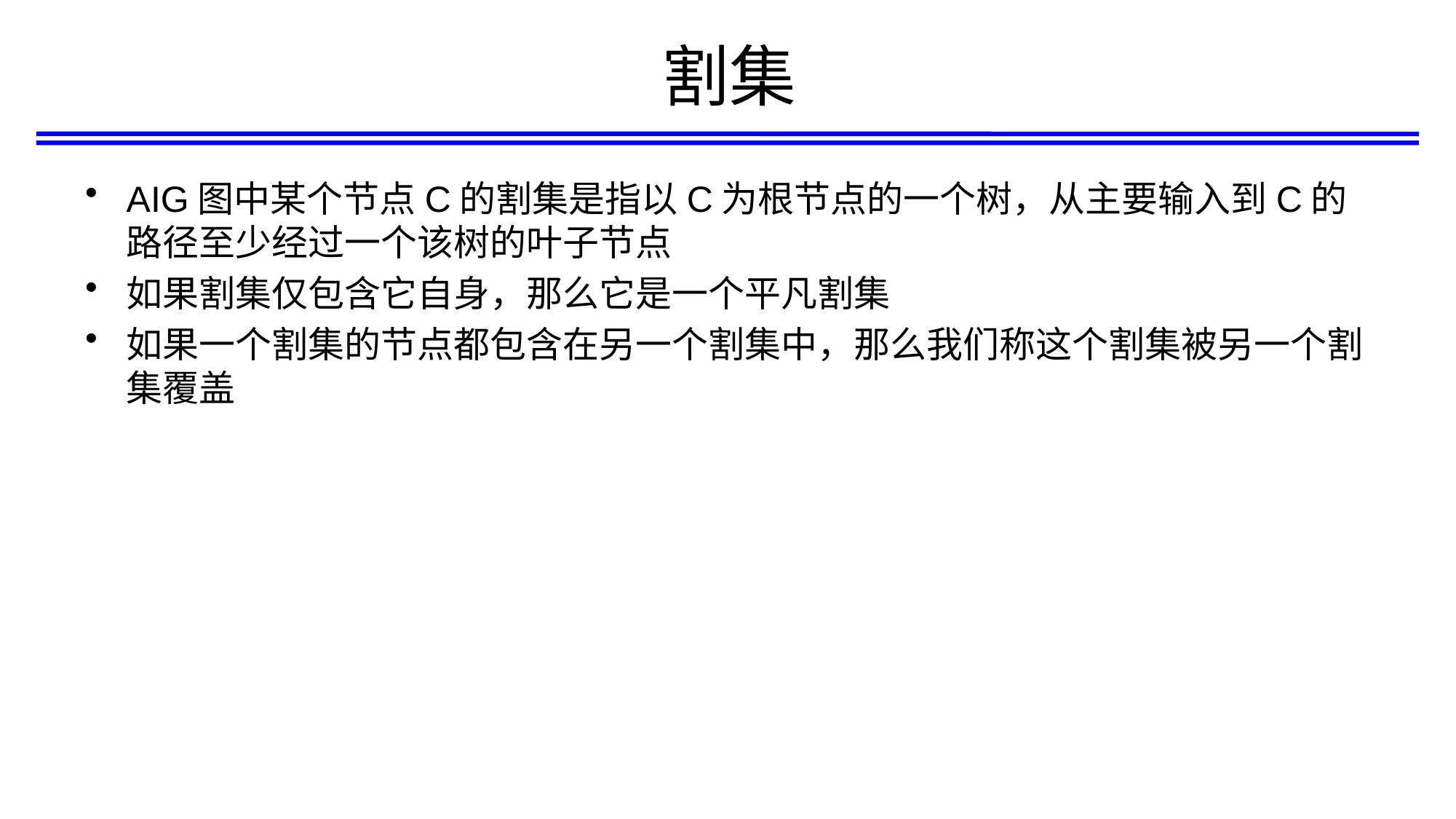

# 割集
AIG图中某个节点C的割集是指以C为根节点的一个树，从主要输入到C的路径至少经过一个该树的叶子节点
如果割集仅包含它自身，那么它是一个平凡割集
如果一个割集的节点都包含在另一个割集中，那么我们称这个割集被另一个割集覆盖